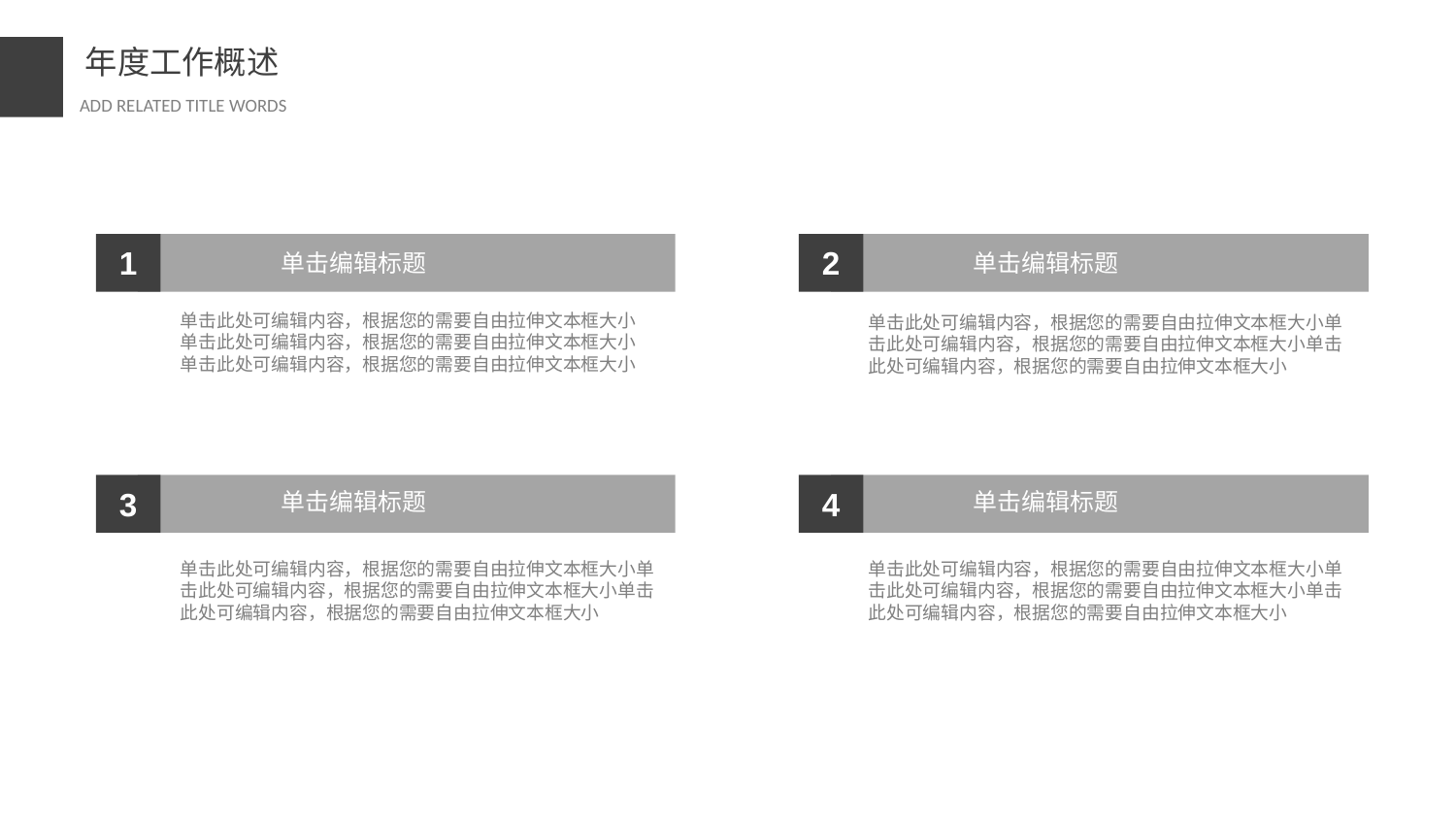

1
单击编辑标题
单击此处可编辑内容，根据您的需要自由拉伸文本框大小单击此处可编辑内容，根据您的需要自由拉伸文本框大小单击此处可编辑内容，根据您的需要自由拉伸文本框大小

2
单击编辑标题
单击此处可编辑内容，根据您的需要自由拉伸文本框大小单击此处可编辑内容，根据您的需要自由拉伸文本框大小单击此处可编辑内容，根据您的需要自由拉伸文本框大小

3
单击编辑标题
单击此处可编辑内容，根据您的需要自由拉伸文本框大小单击此处可编辑内容，根据您的需要自由拉伸文本框大小单击此处可编辑内容，根据您的需要自由拉伸文本框大小

4
单击编辑标题
单击此处可编辑内容，根据您的需要自由拉伸文本框大小单击此处可编辑内容，根据您的需要自由拉伸文本框大小单击此处可编辑内容，根据您的需要自由拉伸文本框大小